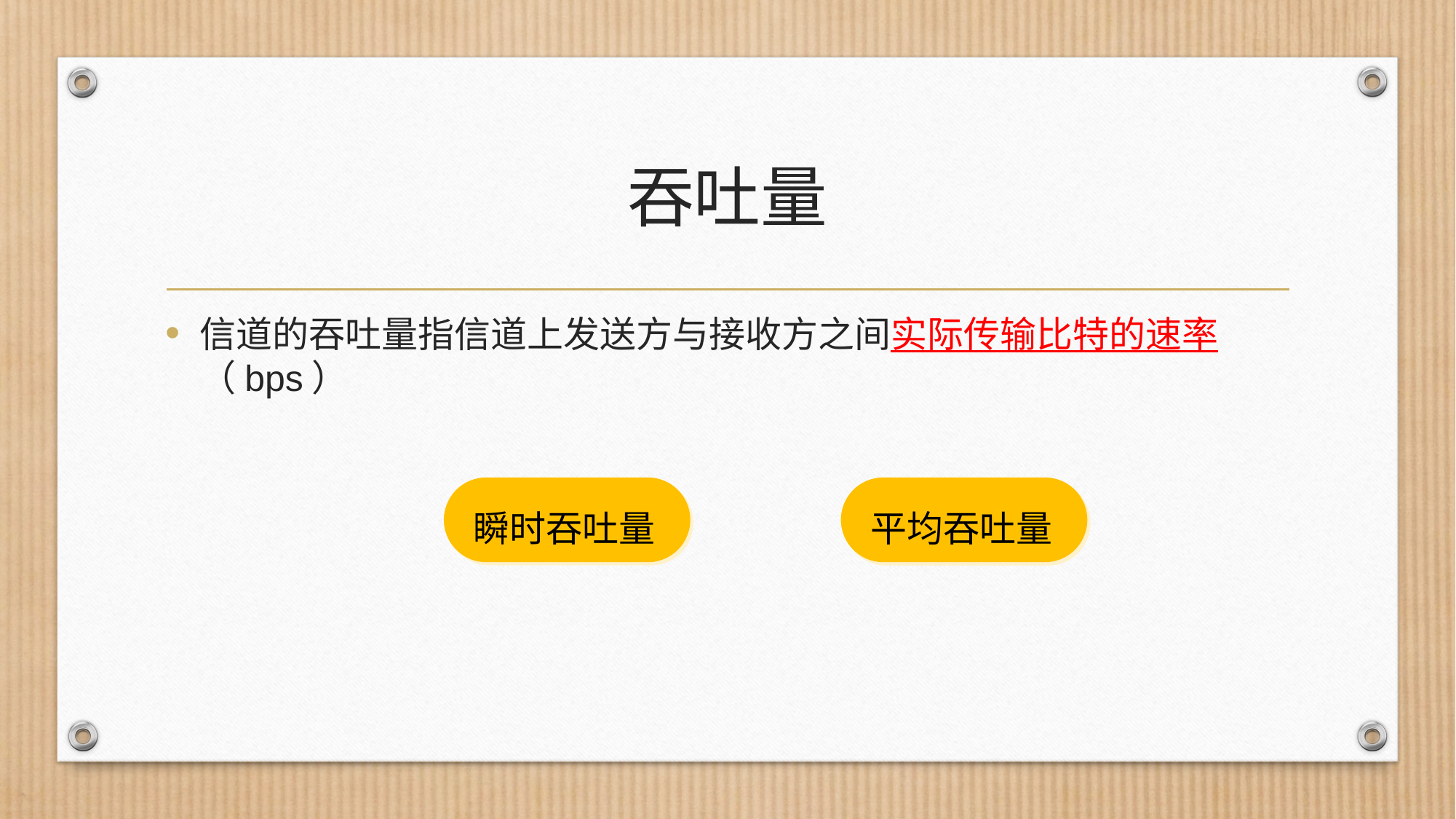

# 吞吐量
信道的吞吐量指信道上发送方与接收方之间实际传输比特的速率（bps）

平均吞吐量

瞬时吞吐量